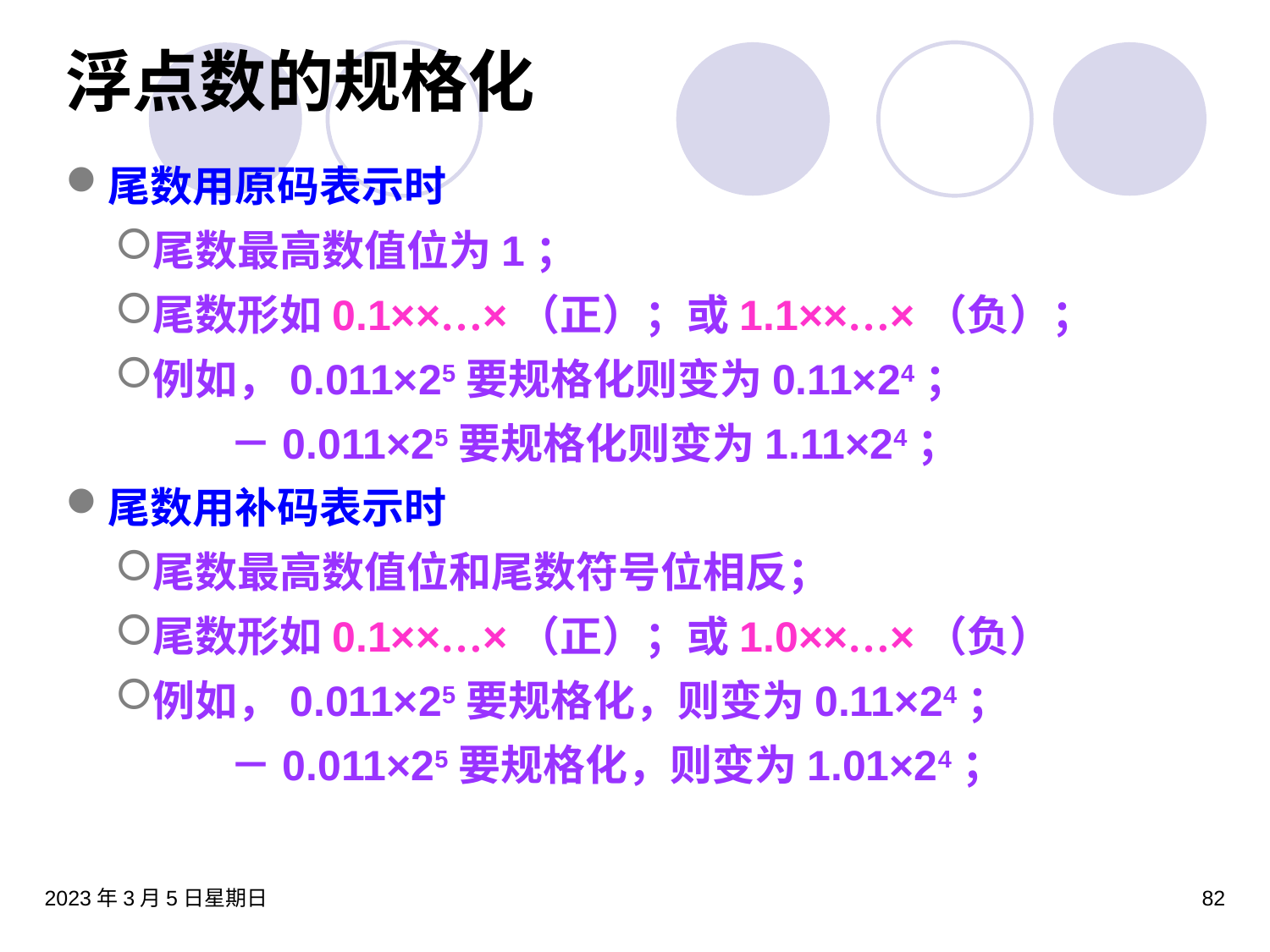

# 浮点数的规格化
尾数用原码表示时
尾数最高数值位为1；
尾数形如0.1××…×（正）；或1.1××…×（负）；
例如，0.011×25要规格化则变为0.11×24；
           －0.011×25要规格化则变为1.11×24；
尾数用补码表示时
尾数最高数值位和尾数符号位相反；
尾数形如0.1××…×（正）；或1.0××…×（负）
例如，0.011×25要规格化，则变为0.11×24；
           －0.011×25要规格化，则变为1.01×24；
2023年3月5日星期日
82